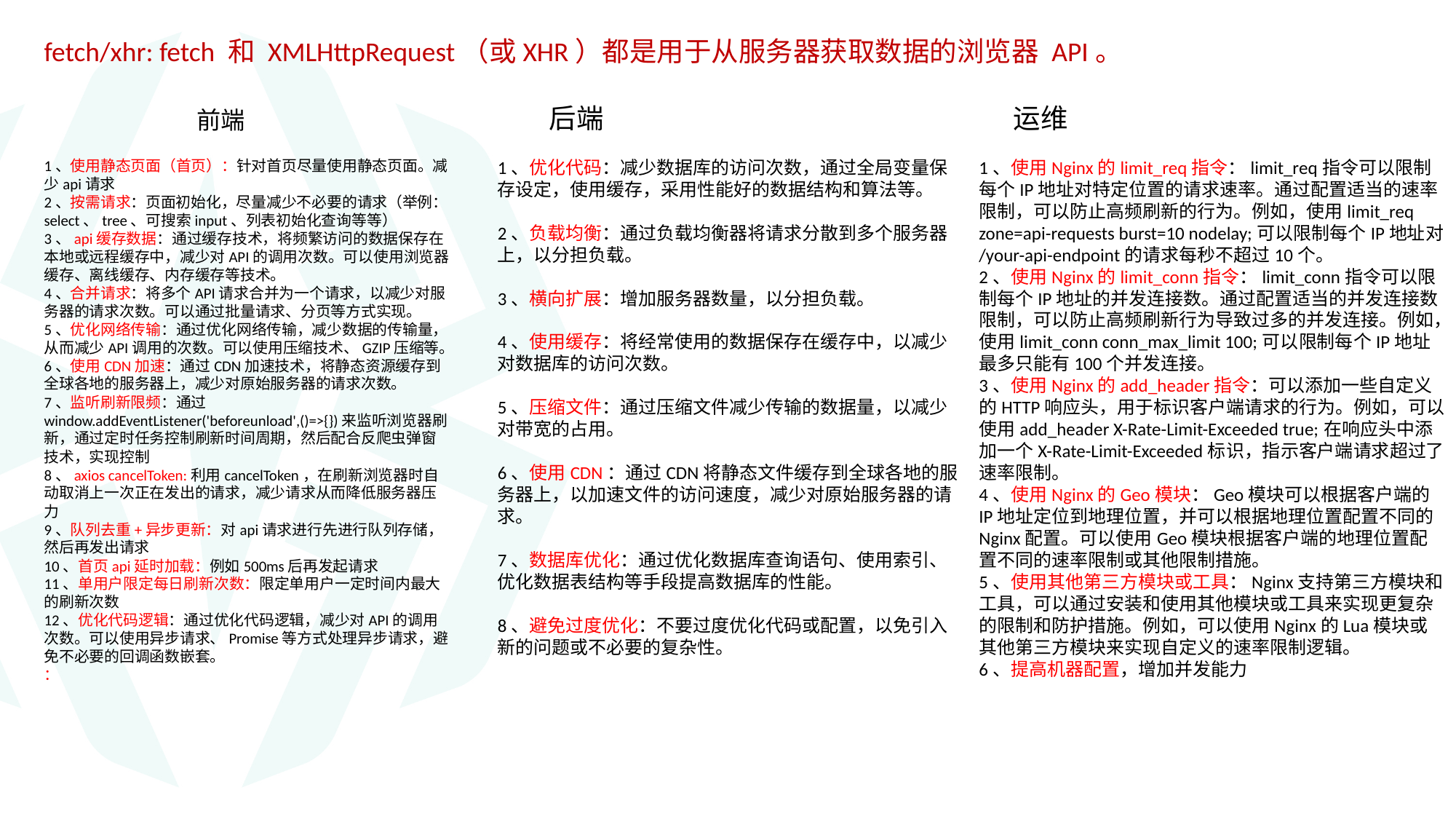

fetch/xhr: fetch 和 XMLHttpRequest（或XHR）都是用于从服务器获取数据的浏览器 API。

后端
运维
前端
1、使用静态页面（首页）：针对首页尽量使用静态页面。减少api请求
2、按需请求：页面初始化，尽量减少不必要的请求（举例：select、tree、可搜索input、列表初始化查询等等）
3、api缓存数据：通过缓存技术，将频繁访问的数据保存在本地或远程缓存中，减少对API的调用次数。可以使用浏览器缓存、离线缓存、内存缓存等技术。
4、合并请求：将多个API请求合并为一个请求，以减少对服务器的请求次数。可以通过批量请求、分页等方式实现。
5、优化网络传输：通过优化网络传输，减少数据的传输量，从而减少API调用的次数。可以使用压缩技术、GZIP压缩等。
6、使用CDN加速：通过CDN加速技术，将静态资源缓存到全球各地的服务器上，减少对原始服务器的请求次数。
7、监听刷新限频：通过window.addEventListener('beforeunload',()=>{})来监听浏览器刷新，通过定时任务控制刷新时间周期，然后配合反爬虫弹窗技术，实现控制
8、axios cancelToken:利用cancelToken，在刷新浏览器时自动取消上一次正在发出的请求，减少请求从而降低服务器压力
9、队列去重+异步更新：对api请求进行先进行队列存储，然后再发出请求
10、首页api延时加载：例如500ms后再发起请求
11、单用户限定每日刷新次数：限定单用户一定时间内最大的刷新次数
12、优化代码逻辑：通过优化代码逻辑，减少对API的调用次数。可以使用异步请求、Promise等方式处理异步请求，避免不必要的回调函数嵌套。
：

1、优化代码：减少数据库的访问次数，通过全局变量保存设定，使用缓存，采用性能好的数据结构和算法等。

2、负载均衡：通过负载均衡器将请求分散到多个服务器上，以分担负载。

3、横向扩展：增加服务器数量，以分担负载。

4、使用缓存：将经常使用的数据保存在缓存中，以减少对数据库的访问次数。

5、压缩文件：通过压缩文件减少传输的数据量，以减少对带宽的占用。

6、使用CDN：通过CDN将静态文件缓存到全球各地的服务器上，以加速文件的访问速度，减少对原始服务器的请求。

7、数据库优化：通过优化数据库查询语句、使用索引、优化数据表结构等手段提高数据库的性能。

8、避免过度优化：不要过度优化代码或配置，以免引入新的问题或不必要的复杂性。
1、使用Nginx的limit_req指令：limit_req指令可以限制每个IP地址对特定位置的请求速率。通过配置适当的速率限制，可以防止高频刷新的行为。例如，使用limit_req zone=api-requests burst=10 nodelay;可以限制每个IP地址对/your-api-endpoint的请求每秒不超过10个。
2、使用Nginx的limit_conn指令：limit_conn指令可以限制每个IP地址的并发连接数。通过配置适当的并发连接数限制，可以防止高频刷新行为导致过多的并发连接。例如，使用limit_conn conn_max_limit 100;可以限制每个IP地址最多只能有100个并发连接。
3、使用Nginx的add_header指令：可以添加一些自定义的HTTP响应头，用于标识客户端请求的行为。例如，可以使用add_header X-Rate-Limit-Exceeded true;在响应头中添加一个X-Rate-Limit-Exceeded标识，指示客户端请求超过了速率限制。
4、使用Nginx的Geo模块：Geo模块可以根据客户端的IP地址定位到地理位置，并可以根据地理位置配置不同的Nginx配置。可以使用Geo模块根据客户端的地理位置配置不同的速率限制或其他限制措施。
5、使用其他第三方模块或工具：Nginx支持第三方模块和工具，可以通过安装和使用其他模块或工具来实现更复杂的限制和防护措施。例如，可以使用Nginx的Lua模块或其他第三方模块来实现自定义的速率限制逻辑。
6、提高机器配置，增加并发能力